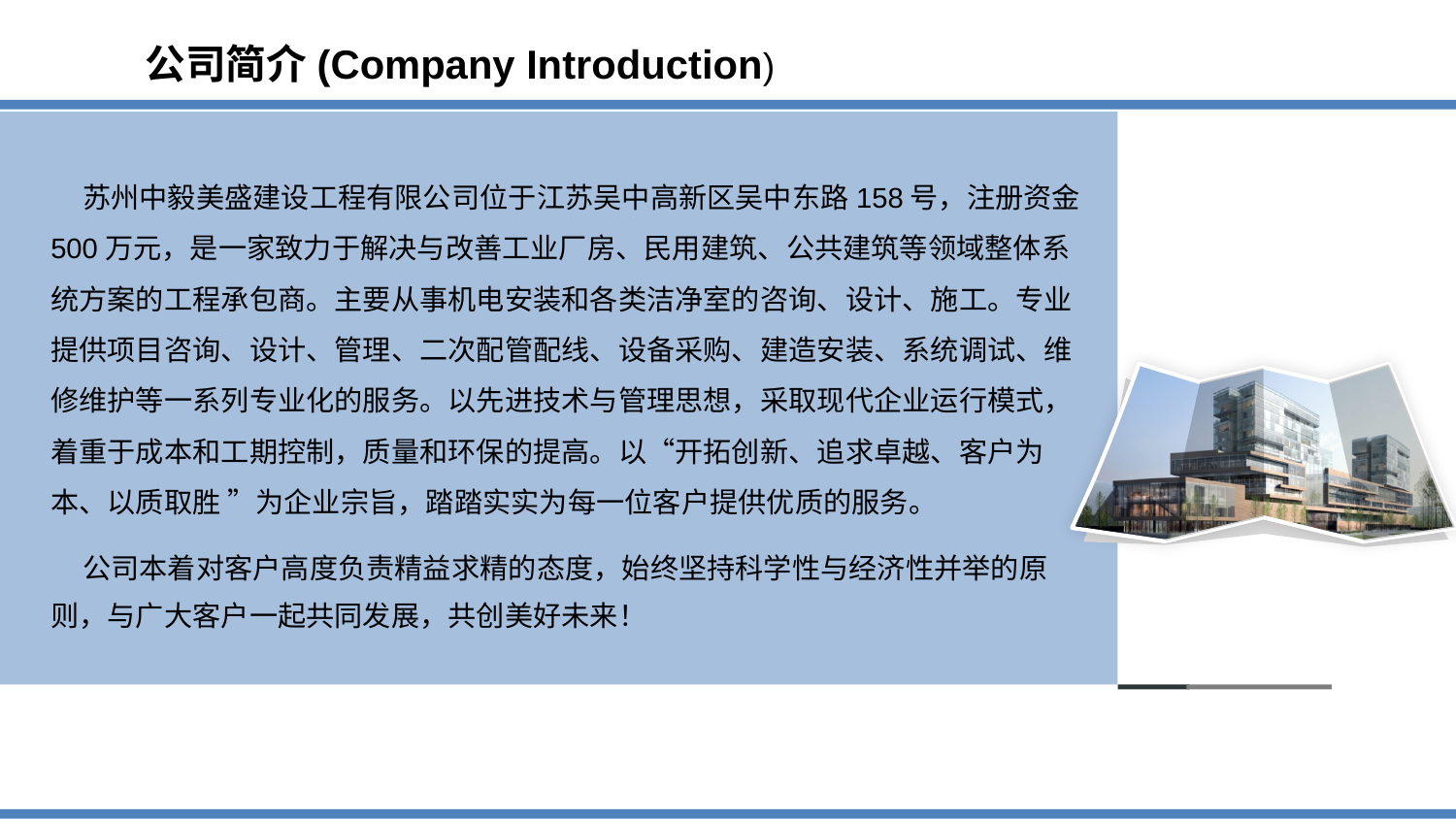

公司简介(Company Introduction)

    苏州中毅美盛建设工程有限公司位于江苏吴中高新区吴中东路158号，注册资金500万元，是一家致力于解决与改善工业厂房、民用建筑、公共建筑等领域整体系统方案的工程承包商。主要从事机电安装和各类洁净室的咨询、设计、施工。专业提供项目咨询、设计、管理、二次配管配线、设备采购、建造安装、系统调试、维修维护等一系列专业化的服务。以先进技术与管理思想，采取现代企业运行模式，着重于成本和工期控制，质量和环保的提高。以“开拓创新、追求卓越、客户为本、以质取胜 ”为企业宗旨，踏踏实实为每一位客户提供优质的服务。
    公司本着对客户高度负责精益求精的态度，始终坚持科学性与经济性并举的原则，与广大客户一起共同发展，共创美好未来！